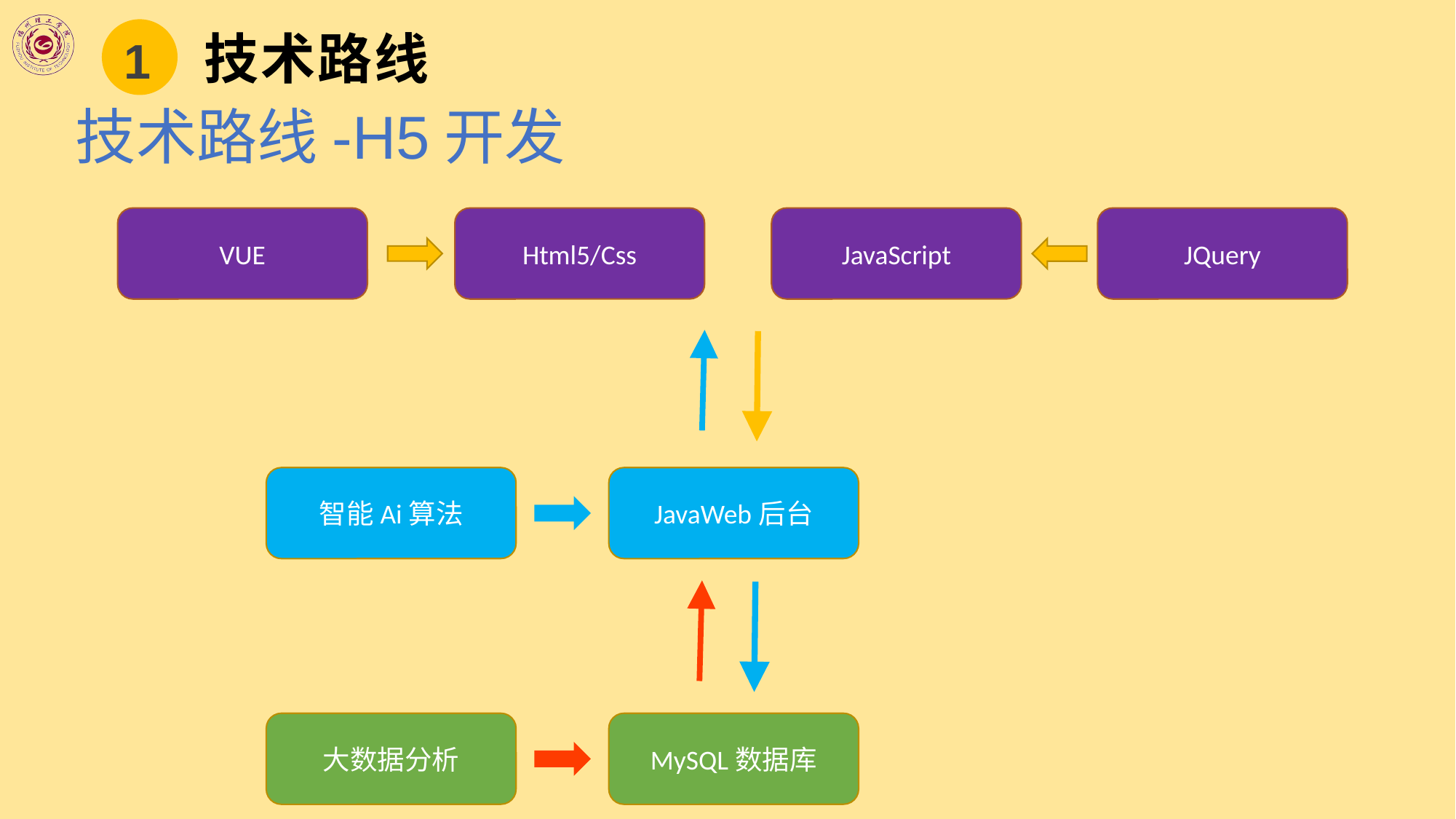

1
技术路线
技术路线-H5开发
VUE
Html5/Css
JavaScript
JQuery

智能Ai算法
JavaWeb后台

大数据分析
MySQL数据库